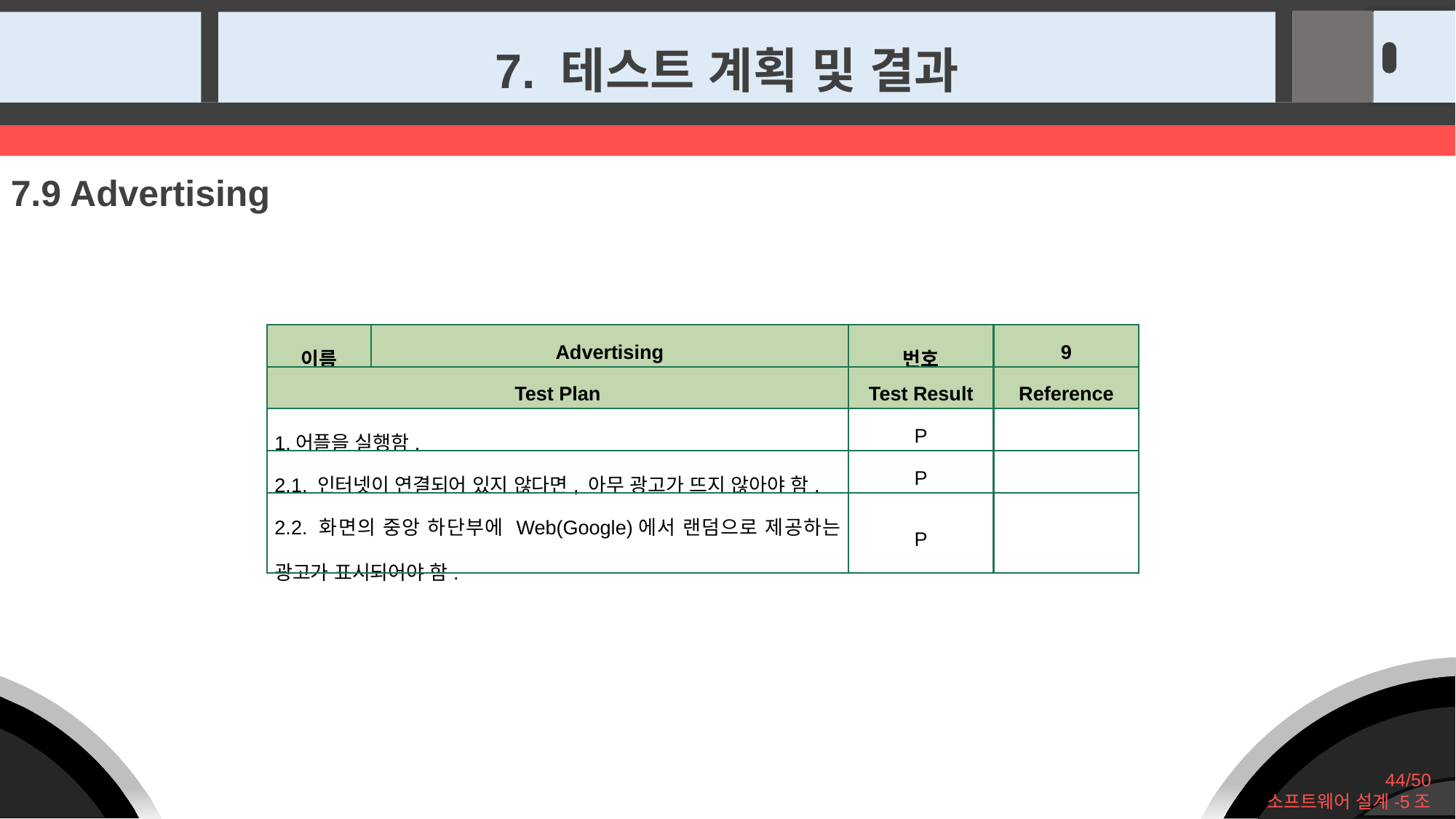

7. 테스트 계획 및 결과

7.9 Advertising
| 이름 | Advertising | 번호 | 9 |
| --- | --- | --- | --- |
| Test Plan |  | Test Result | Reference |
| 1.어플을 실행함. |  | P |  |
| 2.1. 인터넷이 연결되어 있지 않다면, 아무 광고가 뜨지 않아야 함. |  | P |  |
| 2.2. 화면의 중앙 하단부에 Web(Google)에서 랜덤으로 제공하는 광고가 표시되어야 함. |  | P |  |

44/50
소프트웨어 설계-5조